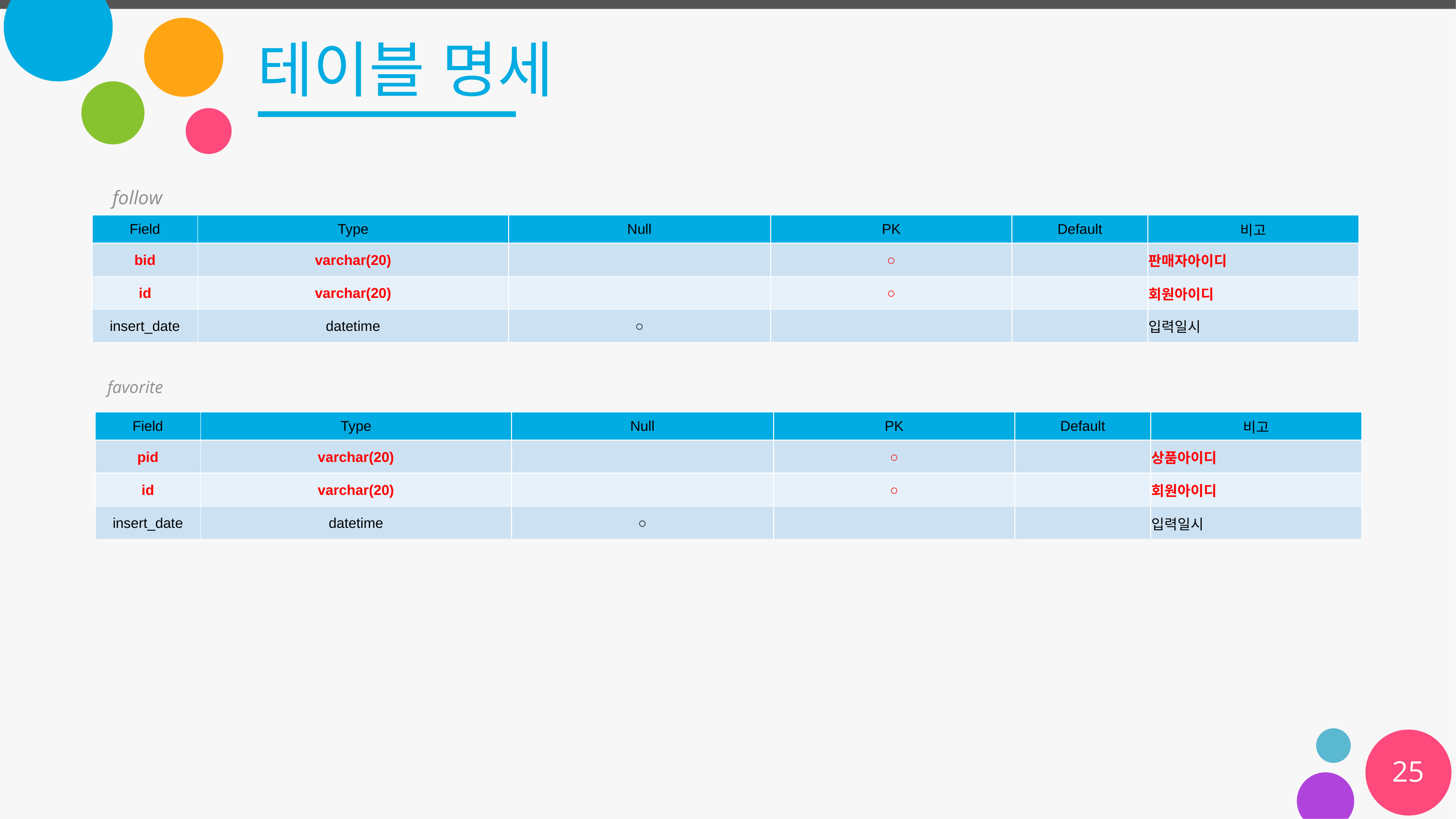

# 테이블 명세
follow
| Field | Type | Null | PK | Default | 비고 |
| --- | --- | --- | --- | --- | --- |
| bid | varchar(20) |  | ○ |  | 판매자아이디 |
| id | varchar(20) |  | ○ |  | 회원아이디 |
| insert\_date | datetime | ○ |  |  | 입력일시 |
favorite
| Field | Type | Null | PK | Default | 비고 |
| --- | --- | --- | --- | --- | --- |
| pid | varchar(20) |  | ○ |  | 상품아이디 |
| id | varchar(20) |  | ○ |  | 회원아이디 |
| insert\_date | datetime | ○ |  |  | 입력일시 |
25